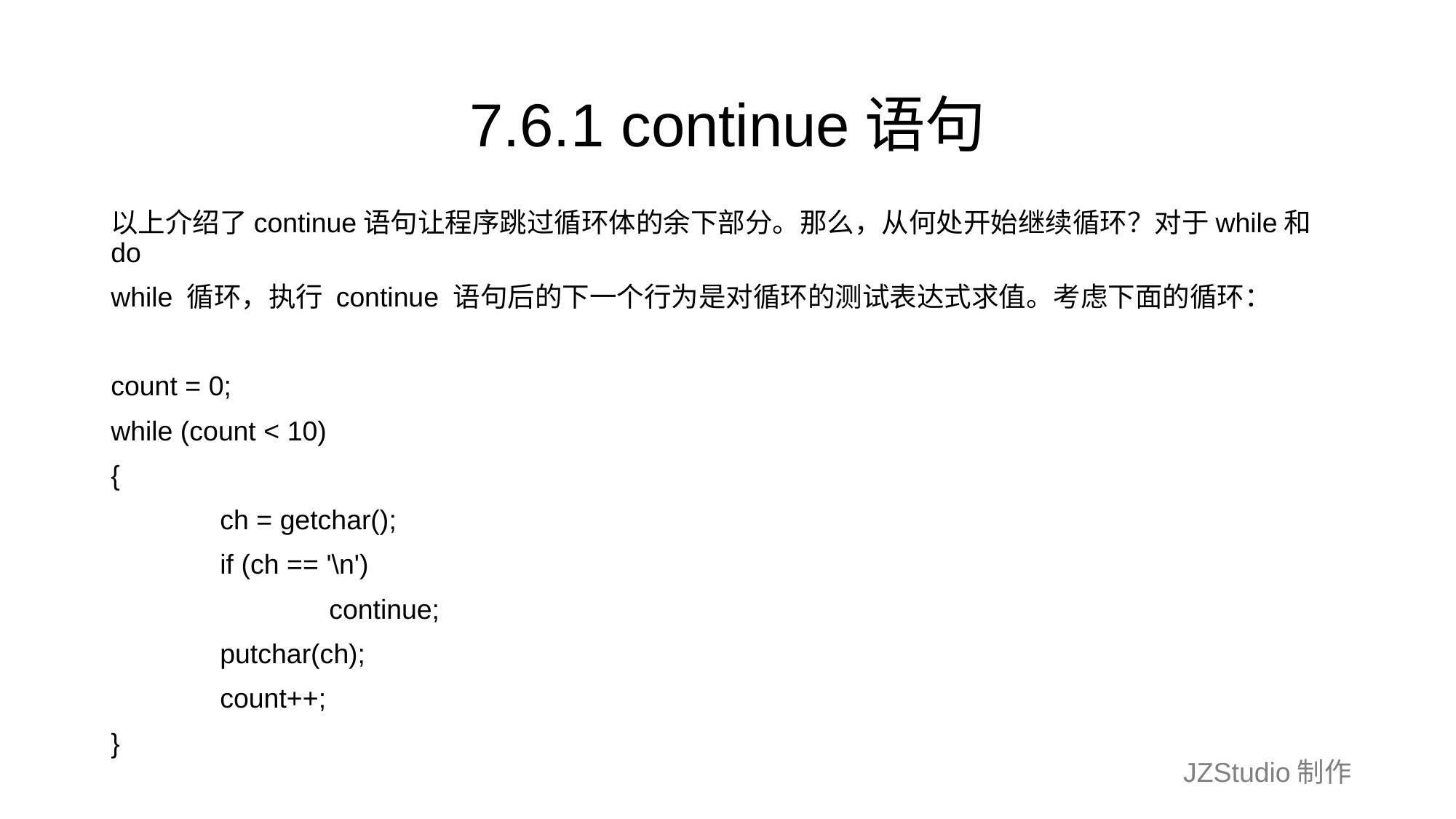

# 7.6.1 continue语句
以上介绍了continue语句让程序跳过循环体的余下部分。那么，从何处开始继续循环？对于while和 do
while 循环，执行 continue 语句后的下一个行为是对循环的测试表达式求值。考虑下面的循环：

count = 0;
while (count < 10)
{
	ch = getchar();
	if (ch == '\n')
		continue;
	putchar(ch);
	count++;
}